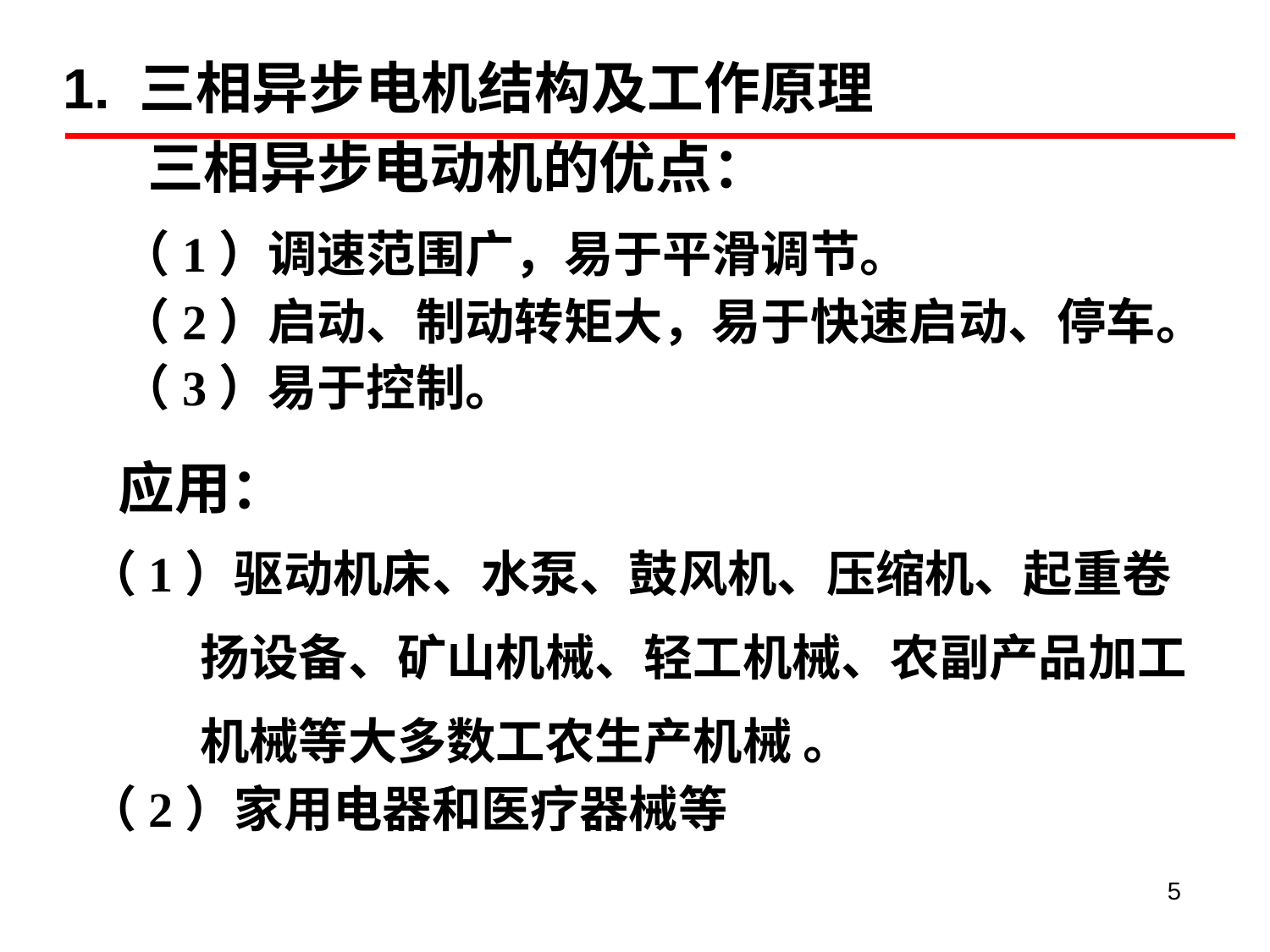

1. 三相异步电机结构及工作原理
三相异步电动机的优点：
（1）调速范围广，易于平滑调节。
（2）启动、制动转矩大，易于快速启动、停车。
（3）易于控制。
应用：
（1）驱动机床、水泵、鼓风机、压缩机、起重卷
         扬设备、矿山机械、轻工机械、农副产品加工
         机械等大多数工农生产机械 。
（2）家用电器和医疗器械等
5